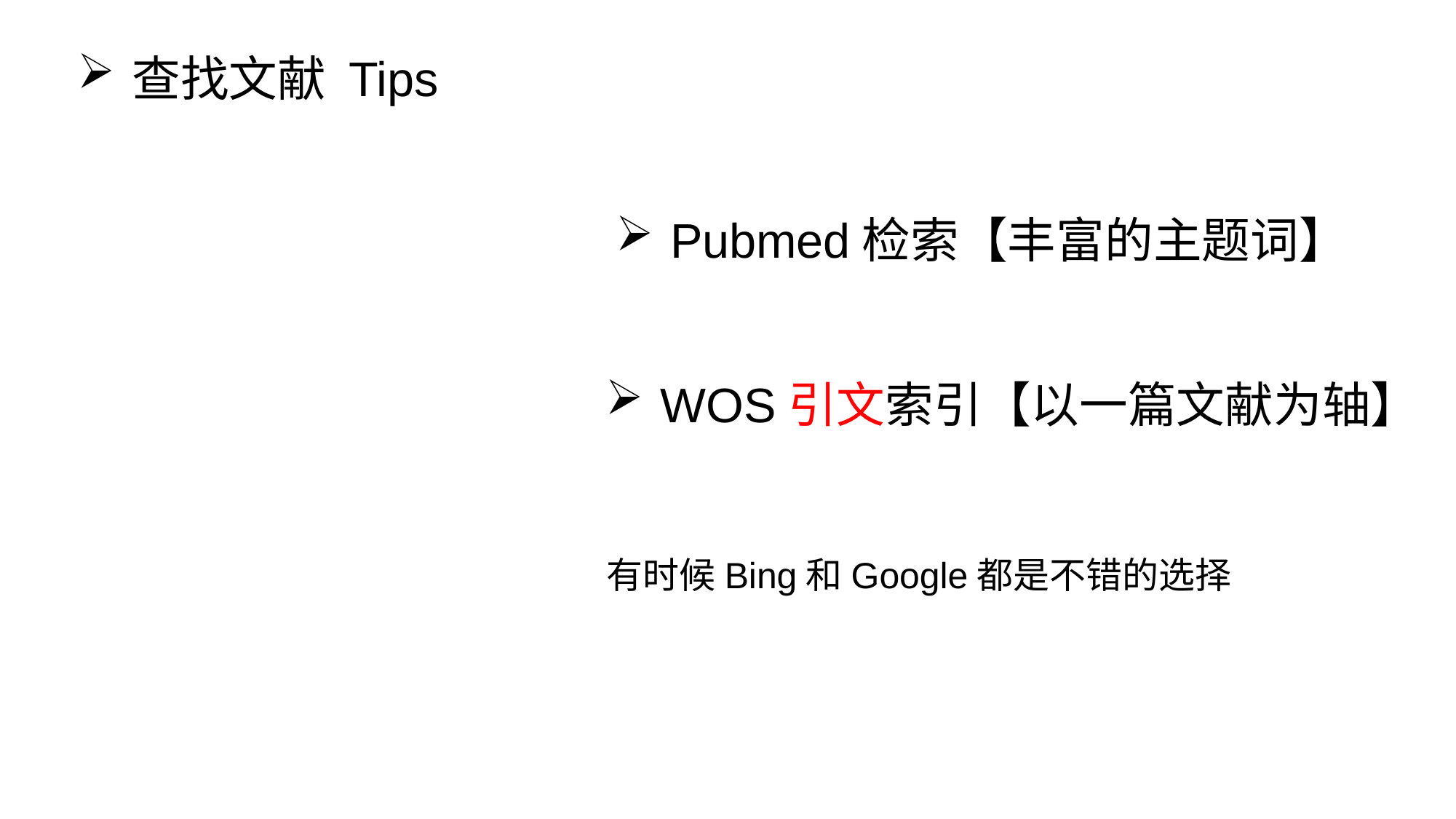

查找文献 Tips
Pubmed检索【丰富的主题词】
WOS引文索引【以一篇文献为轴】
有时候Bing和Google都是不错的选择